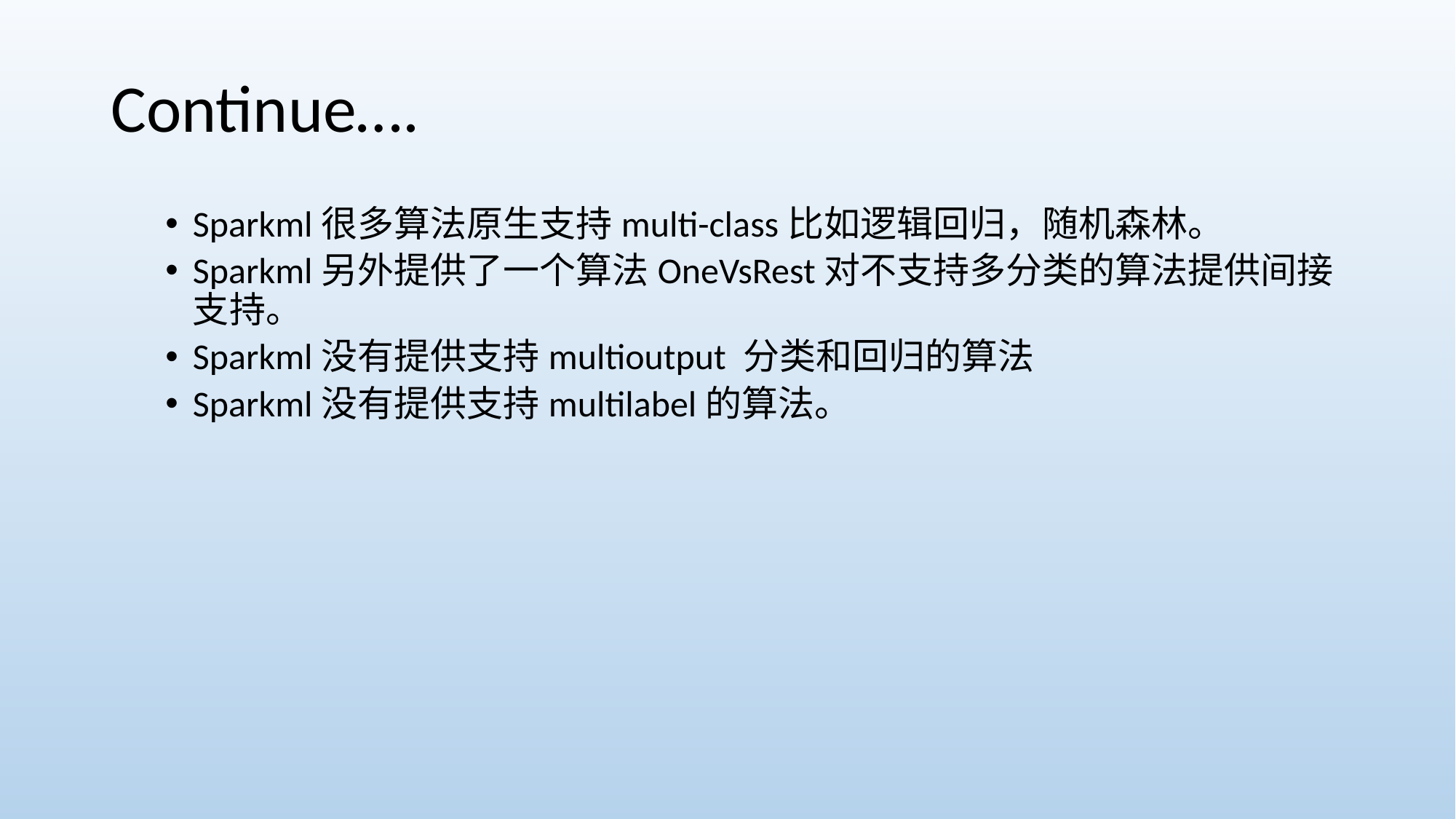

# Continue….
Sparkml很多算法原生支持multi-class比如逻辑回归，随机森林。
Sparkml另外提供了一个算法OneVsRest对不支持多分类的算法提供间接支持。
Sparkml没有提供支持multioutput 分类和回归的算法
Sparkml没有提供支持multilabel的算法。